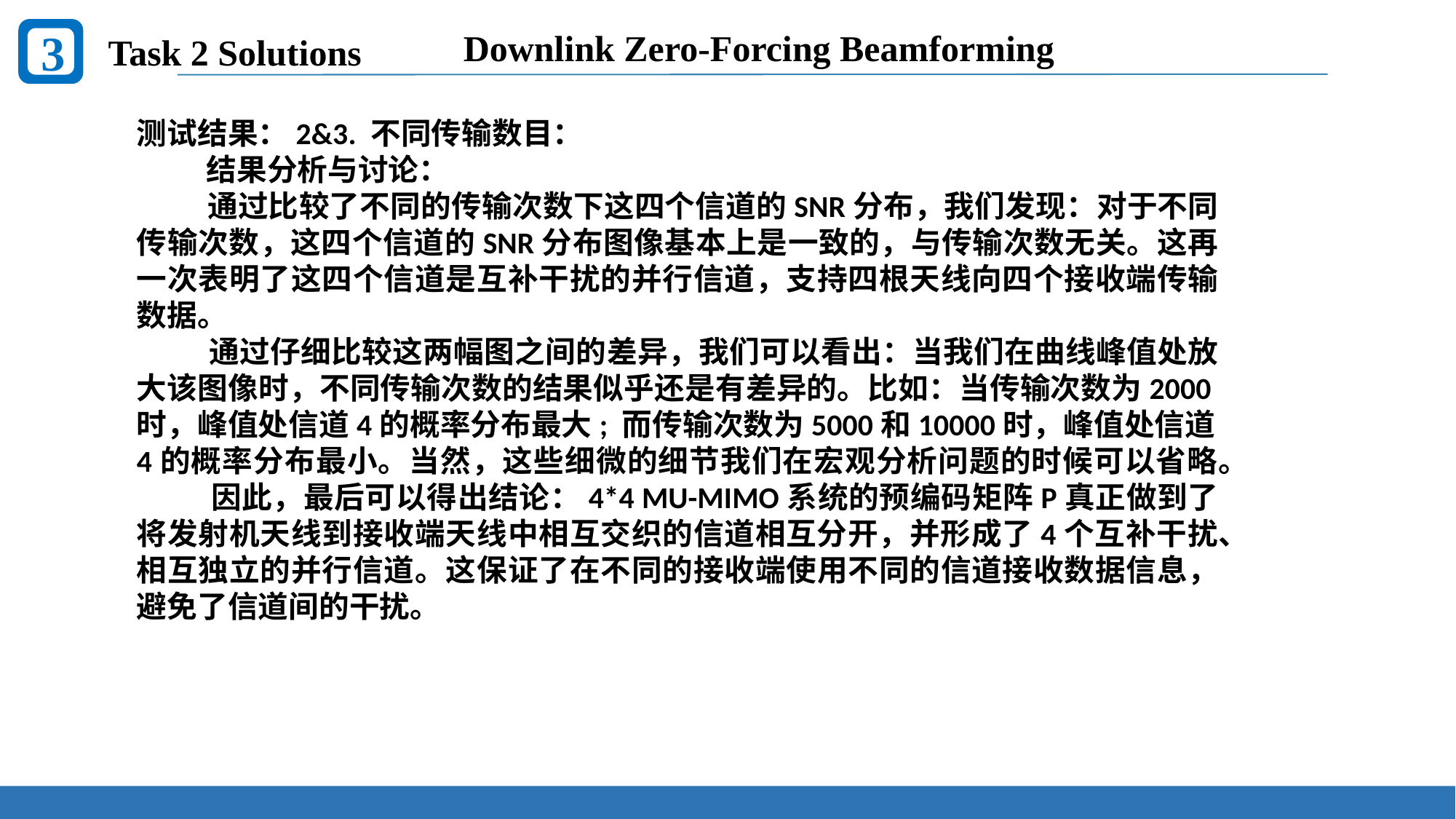

3
Task 2 Solutions
Downlink Zero-Forcing Beamforming
测试结果：2&3. 不同传输数目：
         结果分析与讨论：
         通过比较了不同的传输次数下这四个信道的SNR分布，我们发现：对于不同传输次数，这四个信道的SNR分布图像基本上是一致的，与传输次数无关。这再一次表明了这四个信道是互补干扰的并行信道，支持四根天线向四个接收端传输数据。
         通过仔细比较这两幅图之间的差异，我们可以看出：当我们在曲线峰值处放大该图像时，不同传输次数的结果似乎还是有差异的。比如：当传输次数为2000时，峰值处信道4的概率分布最大; 而传输次数为5000和10000时，峰值处信道4的概率分布最小。当然，这些细微的细节我们在宏观分析问题的时候可以省略。
         因此，最后可以得出结论：4*4 MU-MIMO系统的预编码矩阵P真正做到了将发射机天线到接收端天线中相互交织的信道相互分开，并形成了4个互补干扰、相互独立的并行信道。这保证了在不同的接收端使用不同的信道接收数据信息，避免了信道间的干扰。